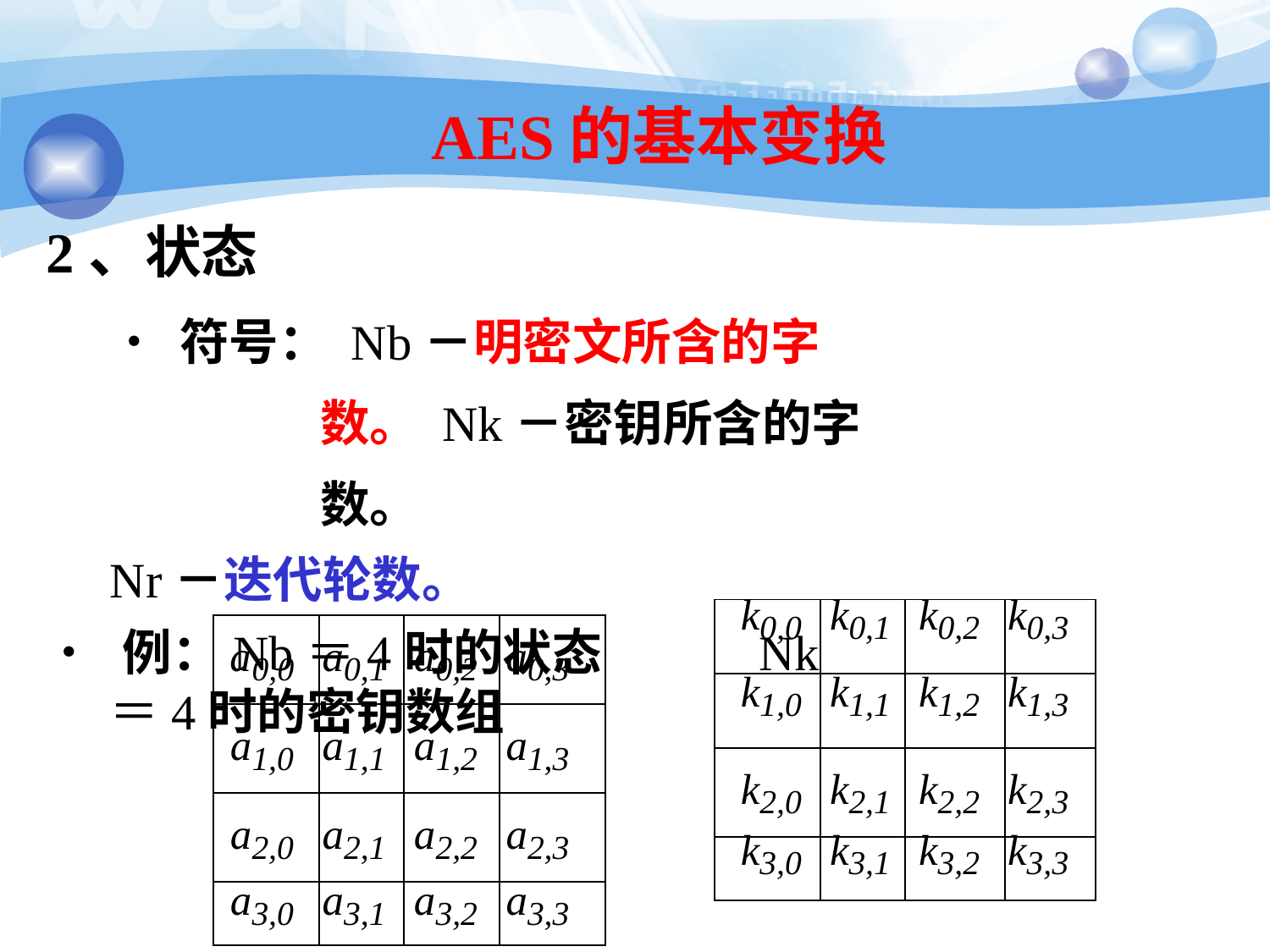

135
# AES的基本变换
2、状态
•符号： Nb－明密文所含的字数。 Nk－密钥所含的字数。
Nr－迭代轮数。
• 例：Nb＝4时的状态	Nk＝4时的密钥数组
| k0,0 | k0,1 | k0,2 | k0,3 |
| --- | --- | --- | --- |
| k1,0 | k1,1 | k1,2 | k1,3 |
| k2,0 | k2,1 | k2,2 | k2,3 |
| k3,0 | k3,1 | k3,2 | k3,3 |
| a0,0 | a0,1 | a0,2 | a0,3 |
| --- | --- | --- | --- |
| a1,0 | a1,1 | a1,2 | a1,3 |
| a2,0 | a2,1 | a2,2 | a2,3 |
| a3,0 | a3,1 | a3,2 | a3,3 |